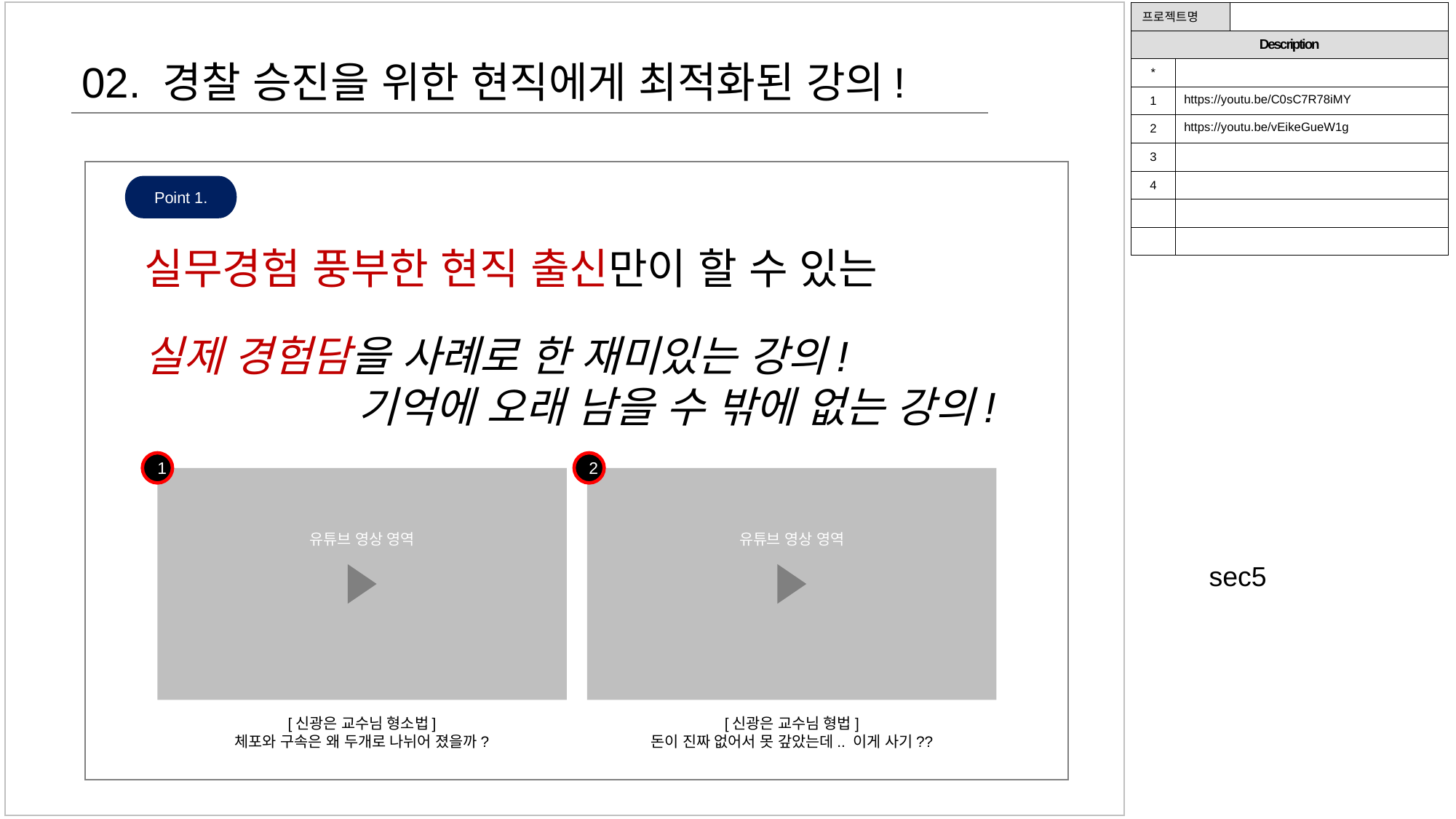

| 프로젝트명 |  |  |
| --- | --- | --- |
| Description |  |  |
| \* |  |  |
| 1 | https://youtu.be/C0sC7R78iMY |  |
| 2 | https://youtu.be/vEikeGueW1g |  |
| 3 |  |  |
| 4 |  |  |
|  |  |  |
|  |  |  |
02. 경찰 승진을 위한 현직에게 최적화된 강의!

Point 1.
   실무경험 풍부한 현직 출신만이 할 수 있는

   실제 경험담을 사례로 한 재미있는 강의!
              기억에 오래 남을 수 밖에 없는 강의!
1
2
유튜브 영상 영역

유튜브 영상 영역

sec5

[신광은 교수님 형소법]
체포와 구속은 왜 두개로 나뉘어 졌을까?
[신광은 교수님 형법]
돈이 진짜 없어서 못 갚았는데.. 이게 사기??